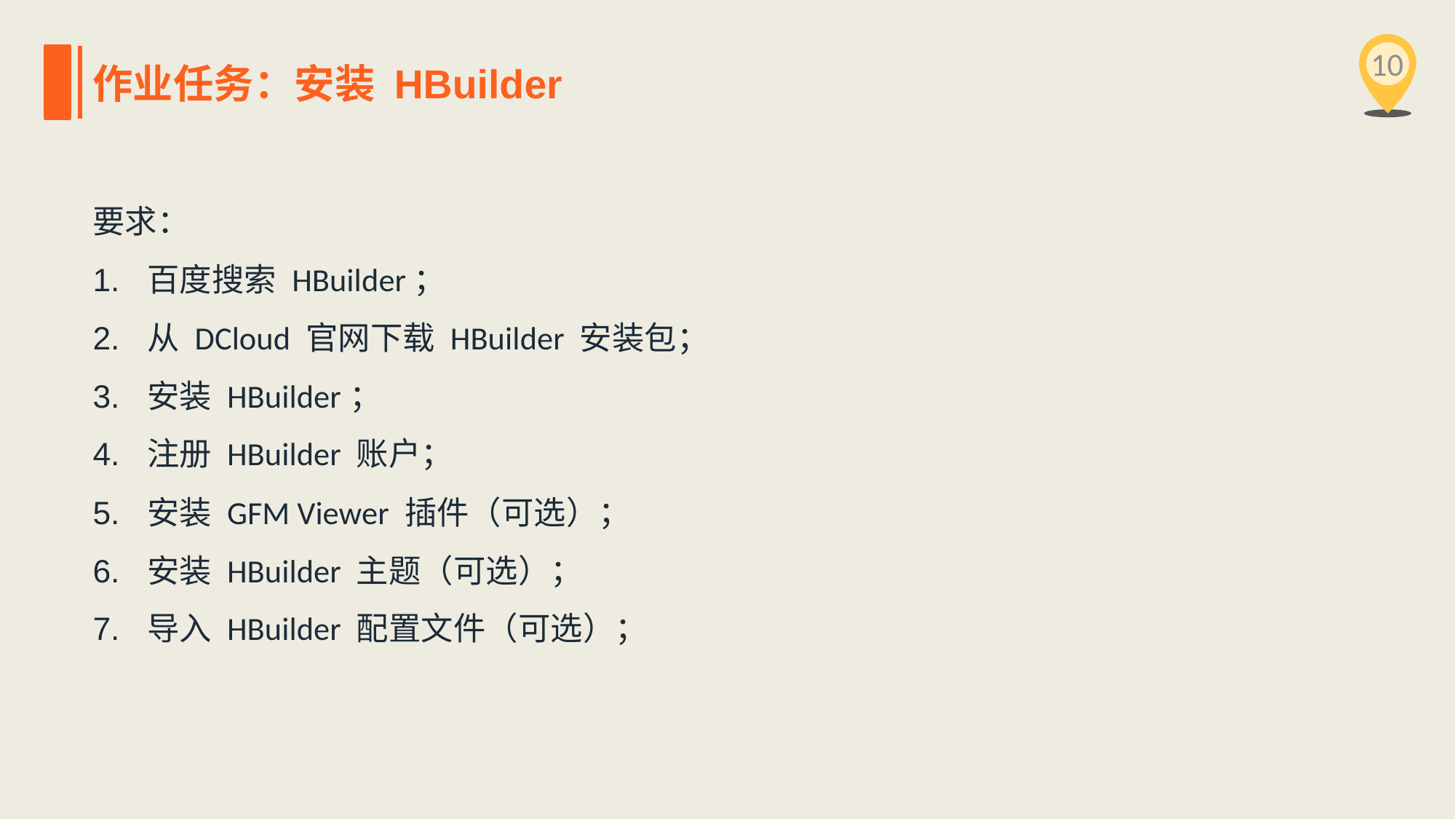

10

作业任务：安装 HBuilder
要求：
百度搜索 HBuilder；
从 DCloud 官网下载 HBuilder 安装包；
安装 HBuilder；
注册 HBuilder 账户；
安装 GFM Viewer 插件（可选）；
安装 HBuilder 主题（可选）；
导入 HBuilder 配置文件（可选）；